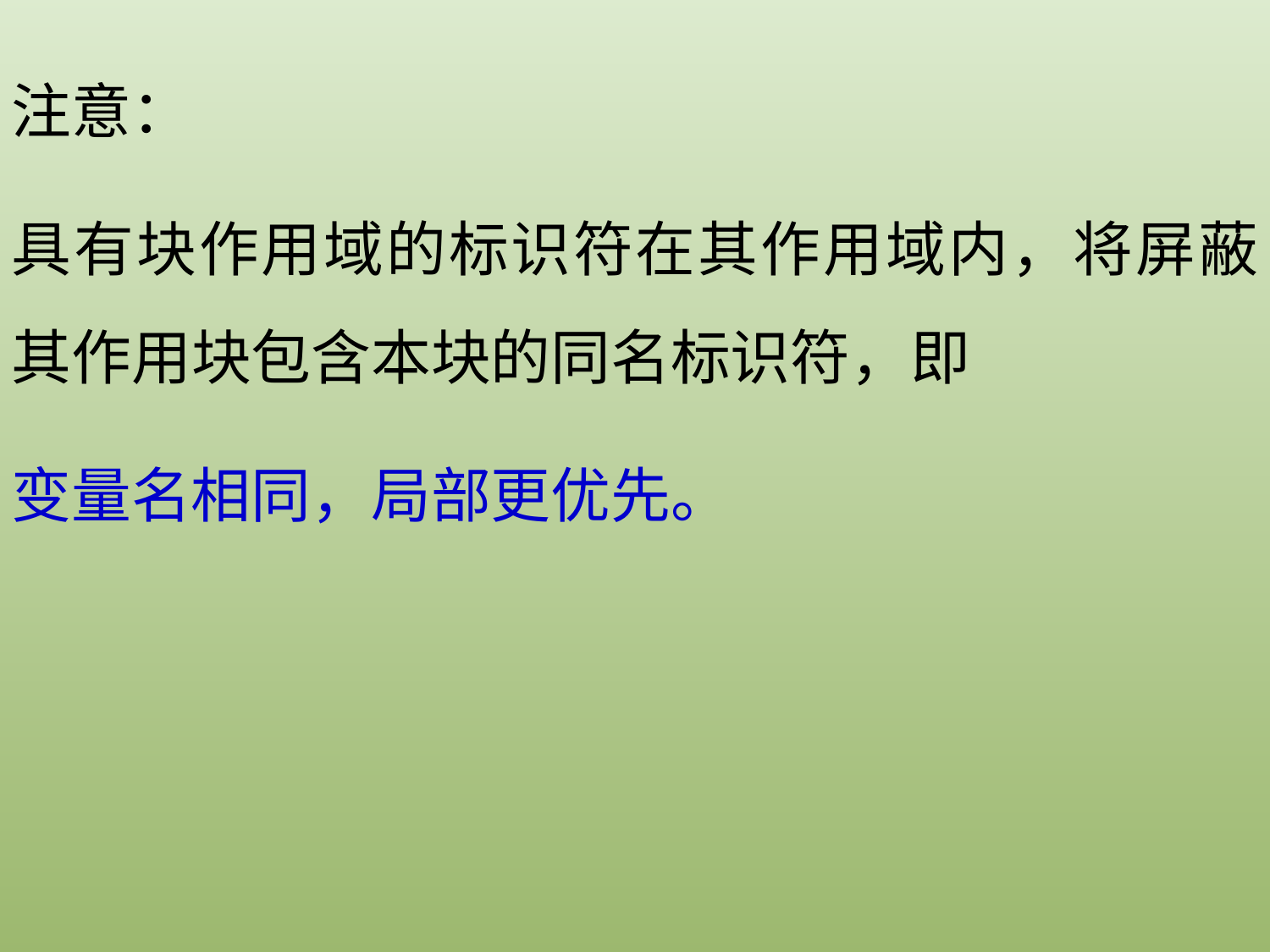

注意：
具有块作用域的标识符在其作用域内，将屏蔽其作用块包含本块的同名标识符，即
变量名相同，局部更优先。

220